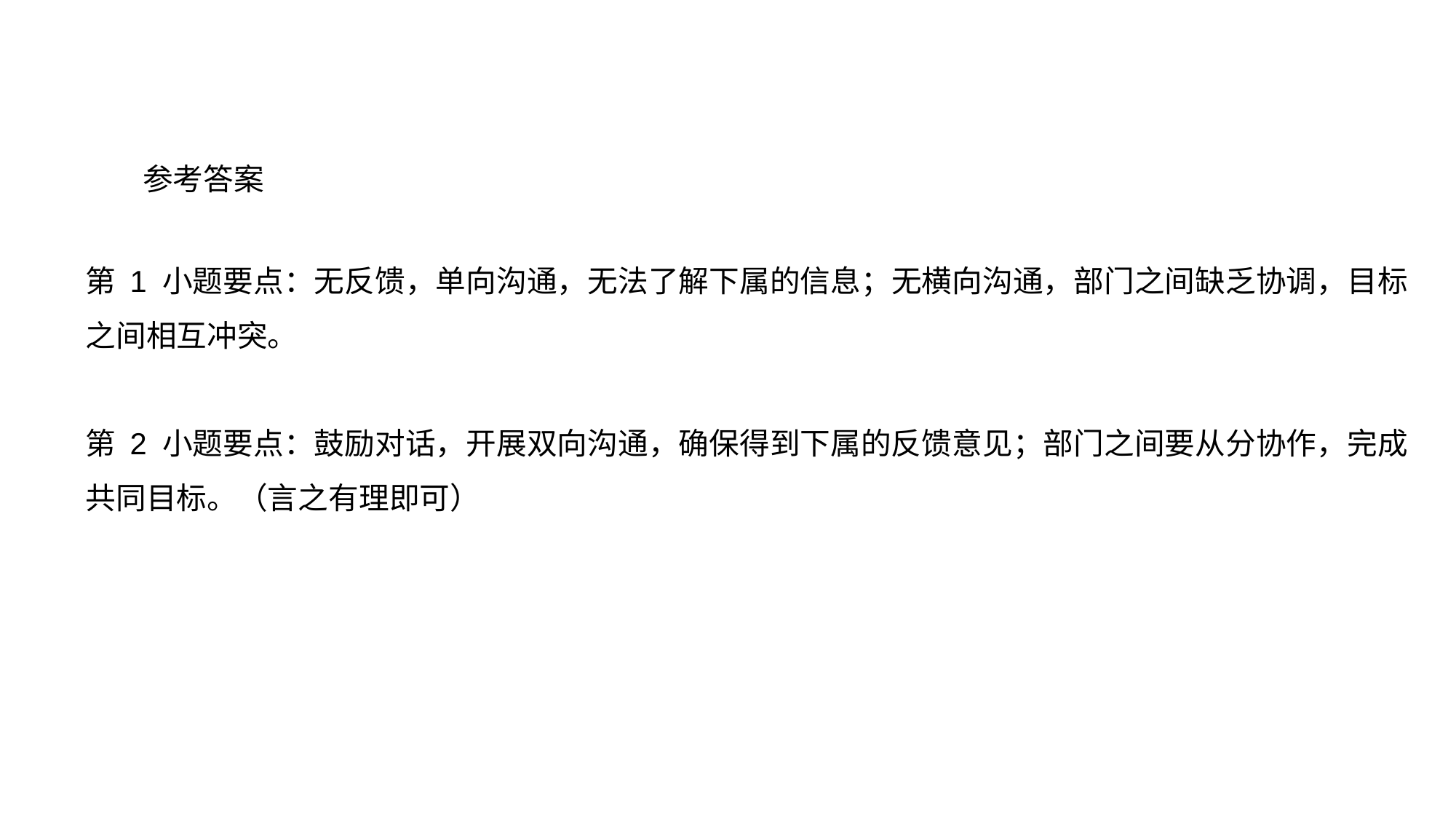

参考答案
第 1 小题要点：无反馈，单向沟通，无法了解下属的信息；无横向沟通，部门之间缺乏协调，目标之间相互冲突。
第 2 小题要点：鼓励对话，开展双向沟通，确保得到下属的反馈意见；部门之间要从分协作，完成共同目标。（言之有理即可）